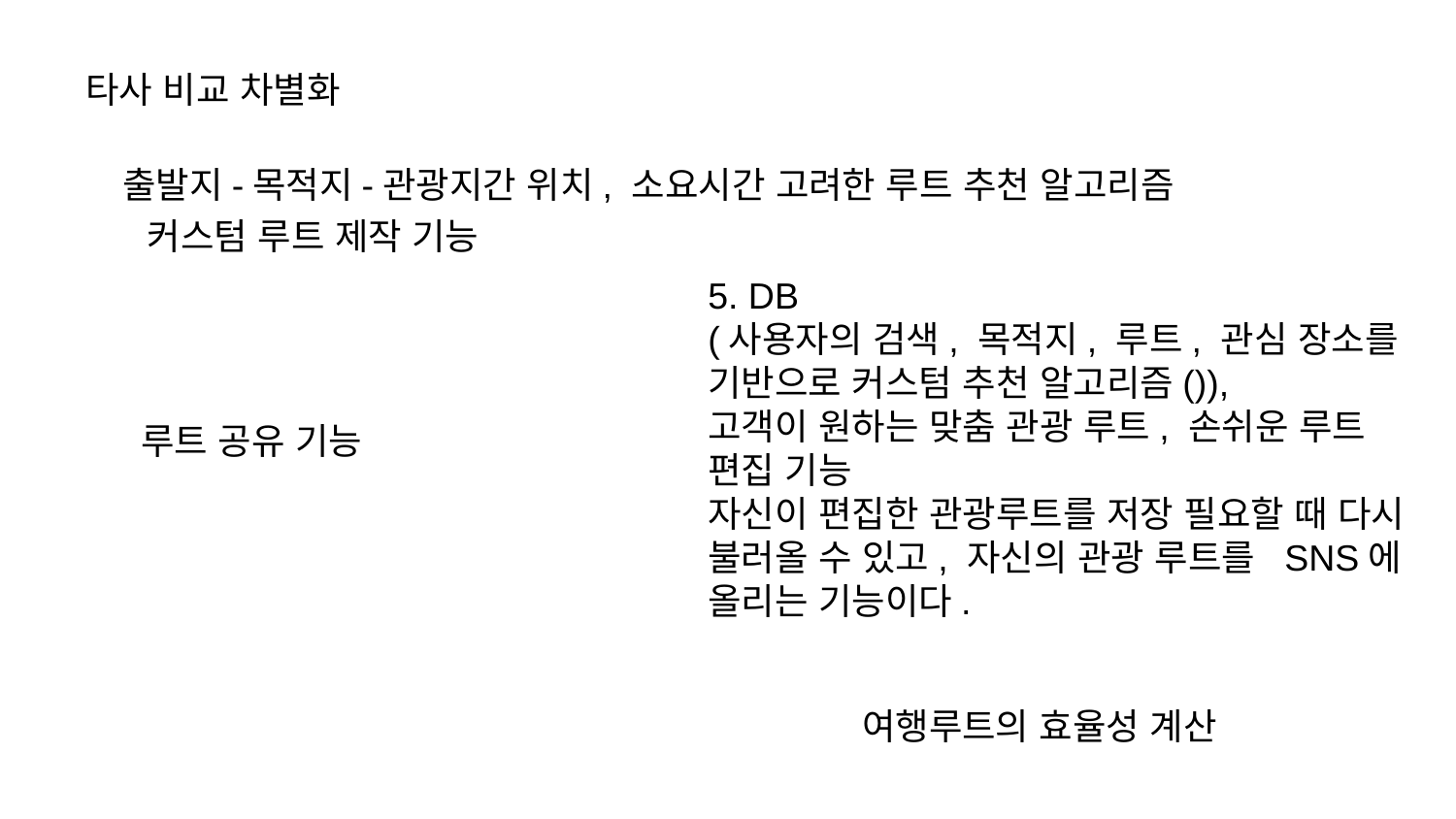

타사 비교 차별화
출발지-목적지-관광지간 위치, 소요시간 고려한 루트 추천 알고리즘
커스텀 루트 제작 기능
5. DB
(사용자의 검색, 목적지, 루트, 관심 장소를 기반으로 커스텀 추천 알고리즘()),
고객이 원하는 맞춤 관광 루트, 손쉬운 루트 편집 기능
자신이 편집한 관광루트를 저장 필요할 때 다시 불러올 수 있고, 자신의 관광 루트를  SNS에 올리는 기능이다.
루트 공유 기능
여행루트의 효율성 계산